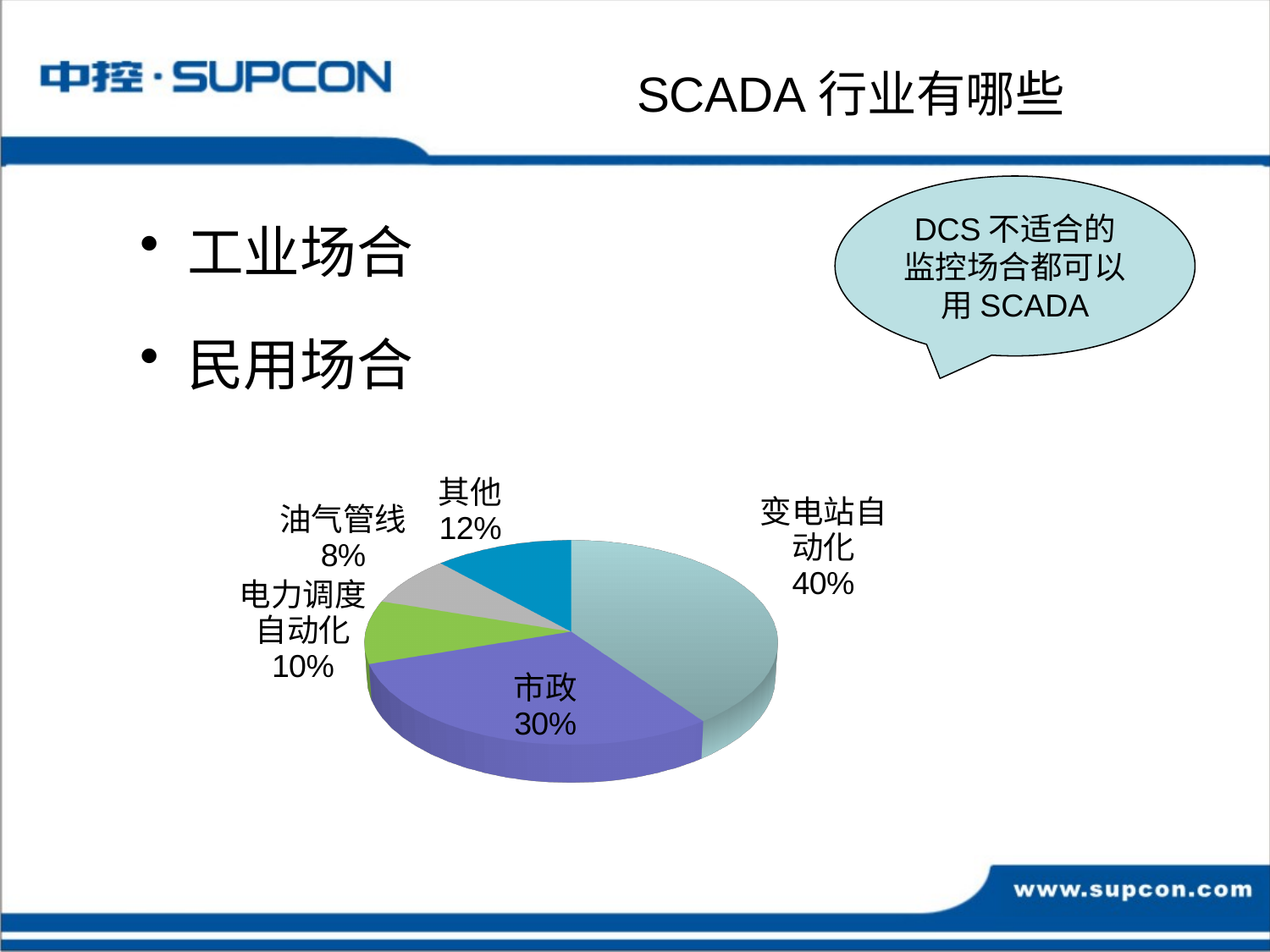

# SCADA行业有哪些
工业场合
民用场合
DCS不适合的监控场合都可以用SCADA

[unsupported chart]